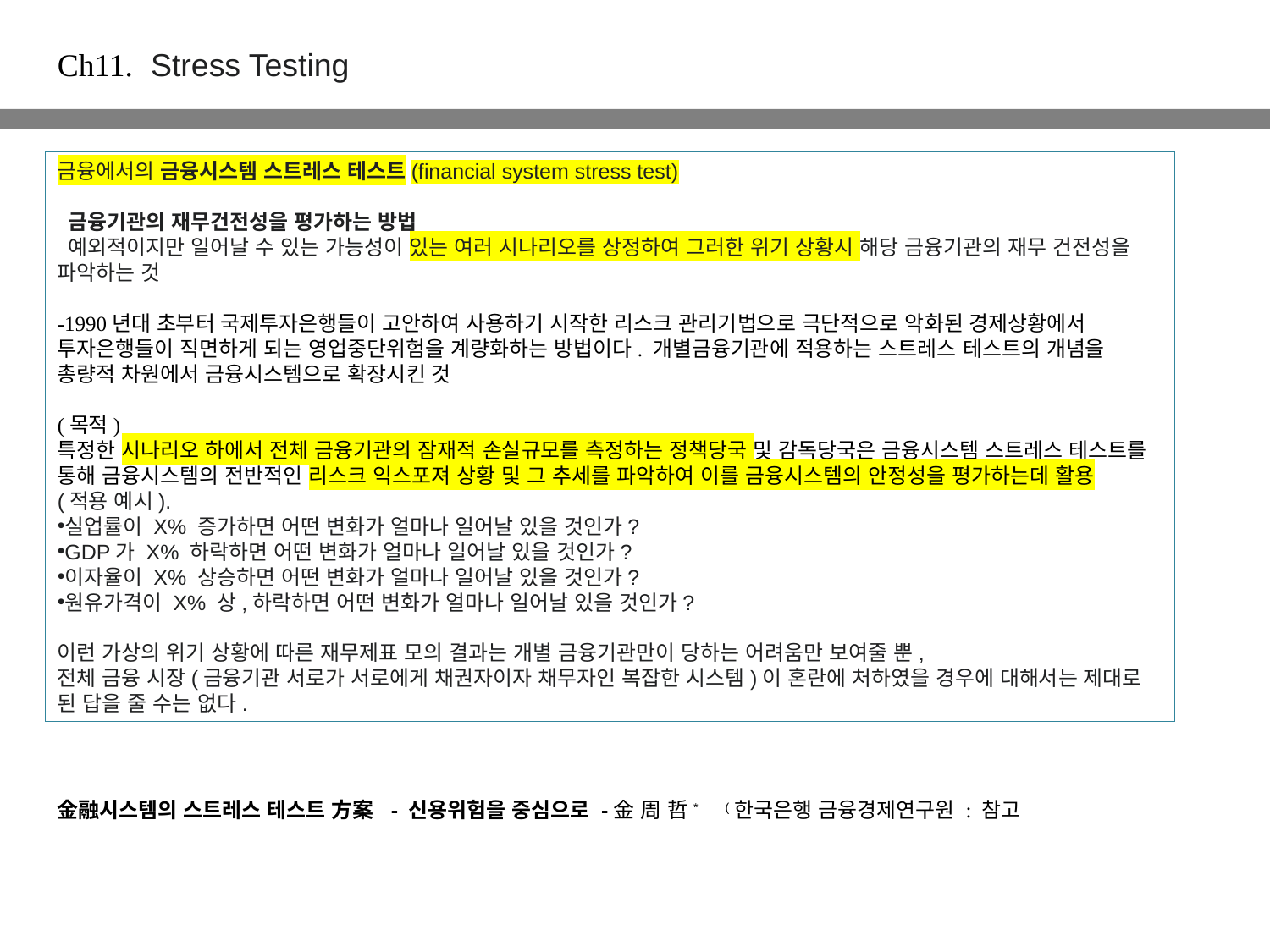

Ch11.  Stress Testing

금융에서의 금융시스템 스트레스 테스트(financial system stress test)

 금융기관의 재무건전성을 평가하는 방법
 예외적이지만 일어날 수 있는 가능성이 있는 여러 시나리오를 상정하여 그러한 위기 상황시 해당 금융기관의 재무 건전성을 파악하는 것

-1990년대 초부터 국제투자은행들이 고안하여 사용하기 시작한 리스크 관리기법으로 극단적으로 악화된 경제상황에서 투자은행들이 직면하게 되는 영업중단위험을 계량화하는 방법이다. 개별금융기관에 적용하는 스트레스 테스트의 개념을 총량적 차원에서 금융시스템으로 확장시킨 것

(목적)
특정한 시나리오 하에서 전체 금융기관의 잠재적 손실규모를 측정하는 정책당국 및 감독당국은 금융시스템 스트레스 테스트를 통해 금융시스템의 전반적인 리스크 익스포져 상황 및 그 추세를 파악하여 이를 금융시스템의 안정성을 평가하는데 활용
(적용 예시).
실업률이 X% 증가하면 어떤 변화가 얼마나 일어날 있을 것인가?
GDP가 X% 하락하면 어떤 변화가 얼마나 일어날 있을 것인가?
이자율이 X% 상승하면 어떤 변화가 얼마나 일어날 있을 것인가?
원유가격이 X% 상,하락하면 어떤 변화가 얼마나 일어날 있을 것인가?

이런 가상의 위기 상황에 따른 재무제표 모의 결과는 개별 금융기관만이 당하는 어려움만 보여줄 뿐,
전체 금융 시장(금융기관 서로가 서로에게 채권자이자 채무자인 복잡한 시스템)이 혼란에 처하였을 경우에 대해서는 제대로 된 답을 줄 수는 없다.
金融시스템의 스트레스 테스트 方案  - 신용위험을 중심으로 -金 周 哲*        (한국은행 금융경제연구원 : 참고